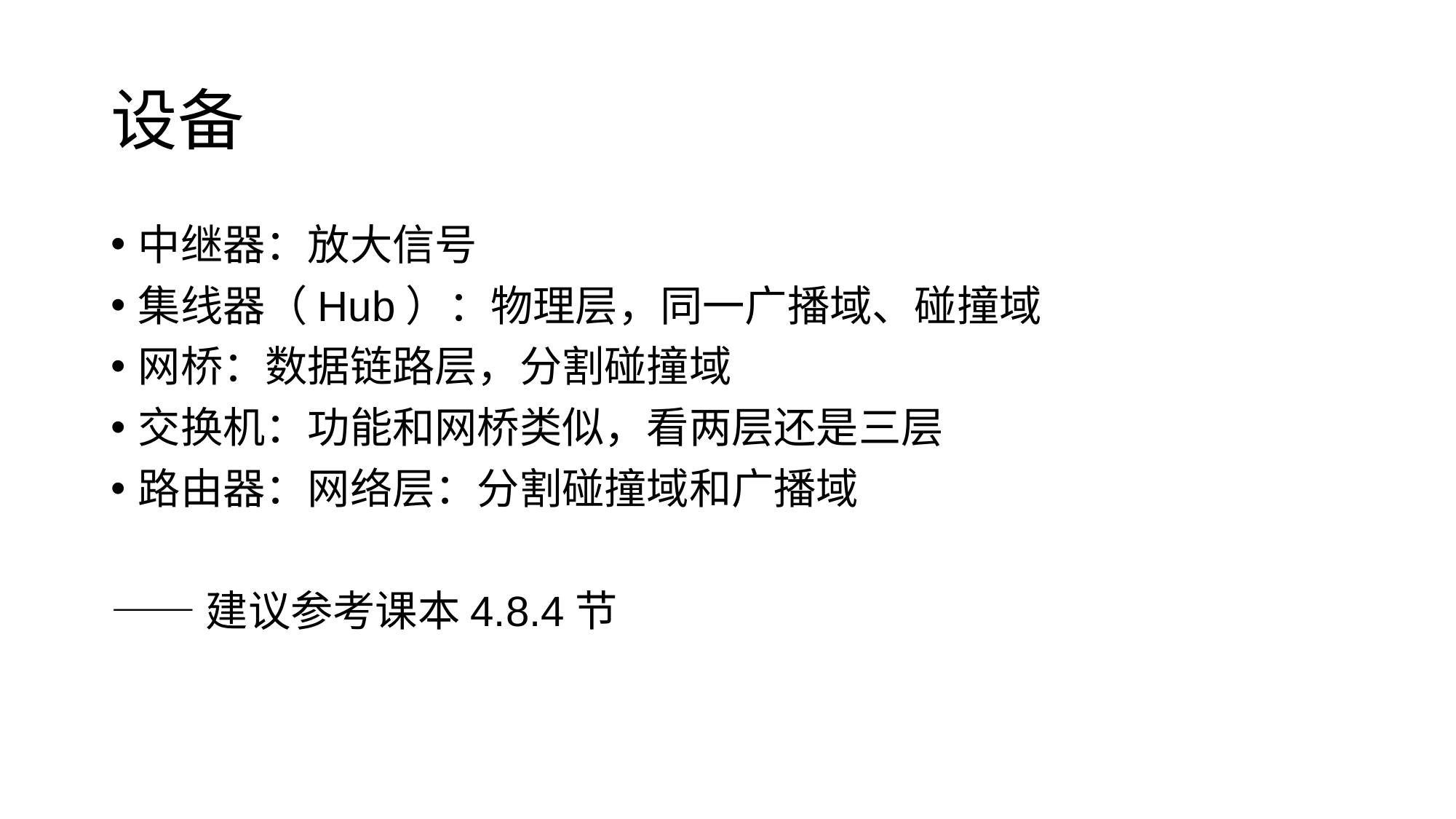

# 设备
中继器：放大信号
集线器（Hub）：物理层，同一广播域、碰撞域
网桥：数据链路层，分割碰撞域
交换机：功能和网桥类似，看两层还是三层
路由器：网络层：分割碰撞域和广播域

——建议参考课本4.8.4节